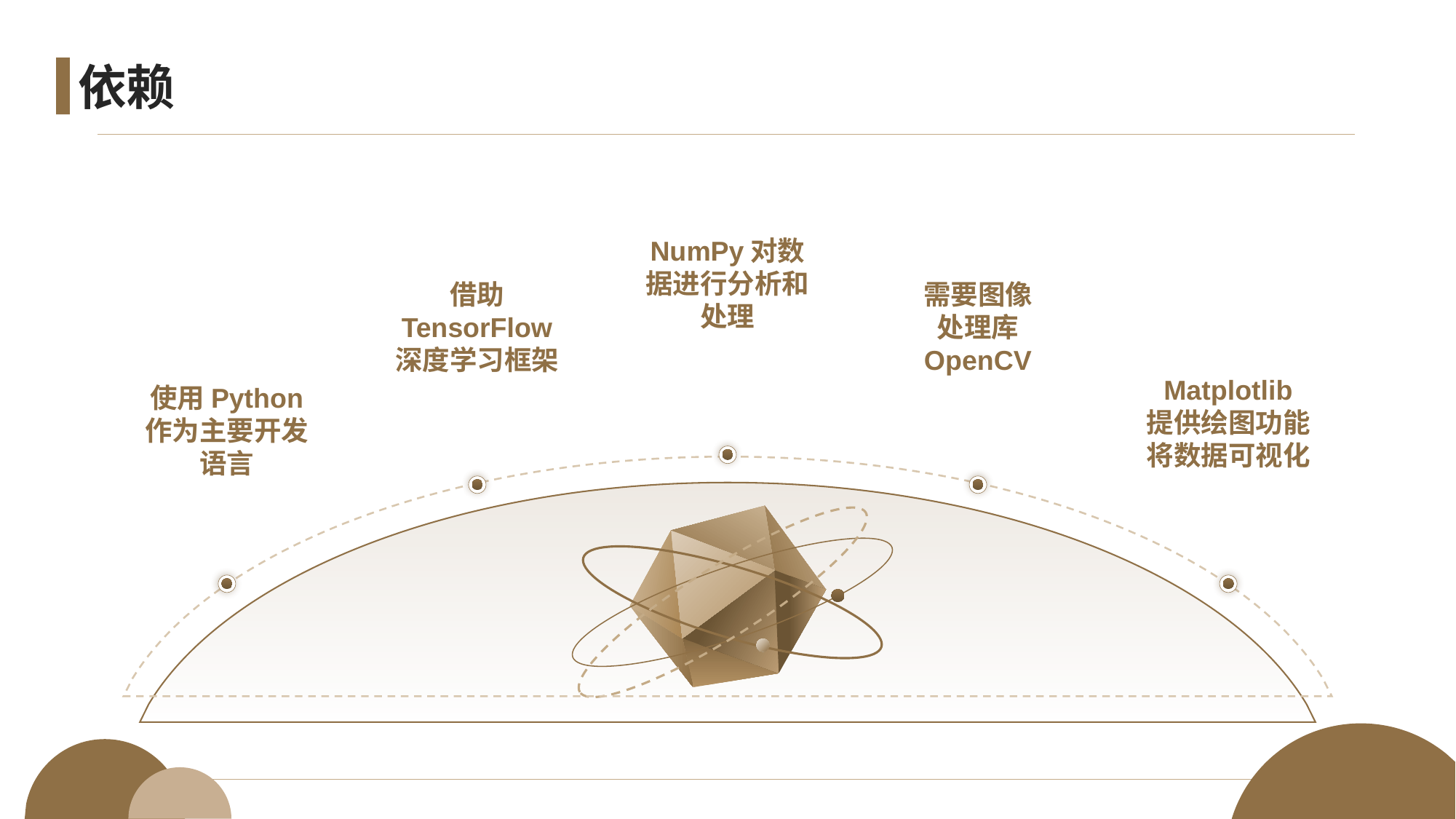

# 依赖

NumPy对数
据进行分析和
处理
借助
TensorFlow
深度学习框架
需要图像
处理库
OpenCV
Matplotlib
提供绘图功能
将数据可视化
使用Python
作为主要开发
语言